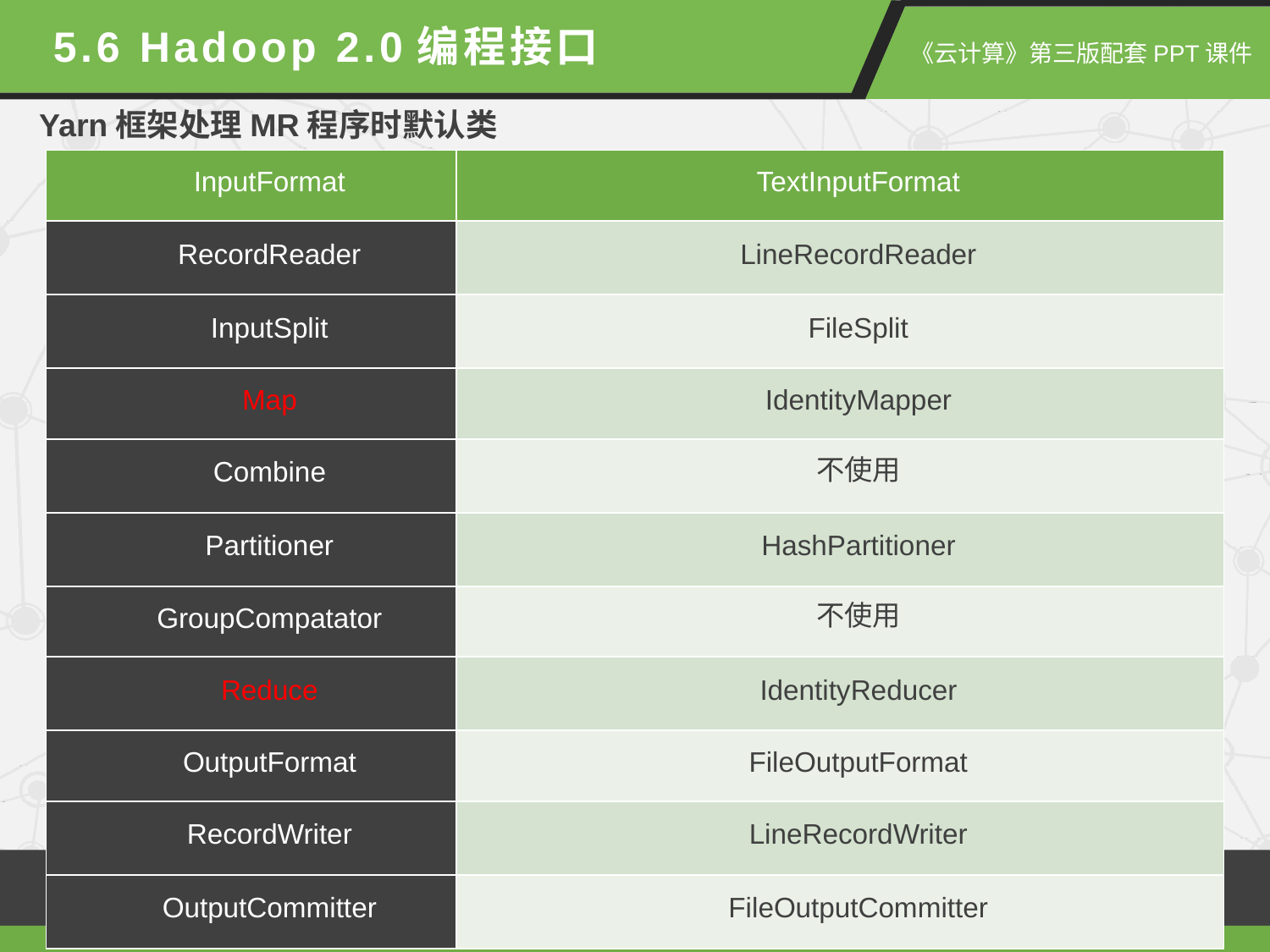

5.6 Hadoop 2.0编程接口
Yarn框架处理MR程序时默认类
| InputFormat | TextInputFormat |
| --- | --- |
| RecordReader | LineRecordReader |
| InputSplit | FileSplit |
| Map | IdentityMapper |
| Combine | 不使用 |
| Partitioner | HashPartitioner |
| GroupCompatator | 不使用 |
| Reduce | IdentityReducer |
| OutputFormat | FileOutputFormat |
| RecordWriter | LineRecordWriter |
| OutputCommitter | FileOutputCommitter |